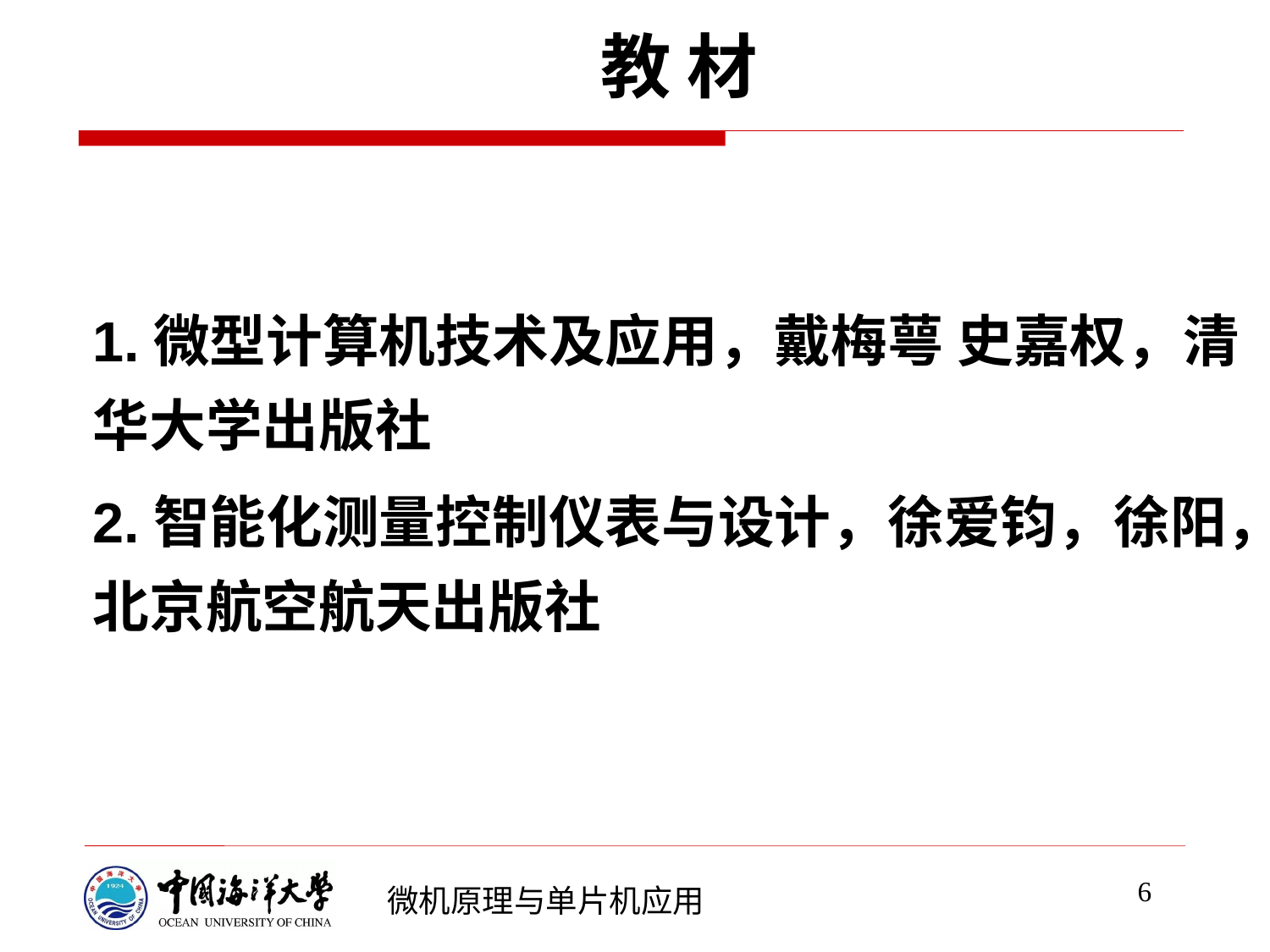

教 材

1.微型计算机技术及应用，戴梅萼 史嘉权，清华大学出版社
2.智能化测量控制仪表与设计，徐爱钧，徐阳，北京航空航天出版社

6